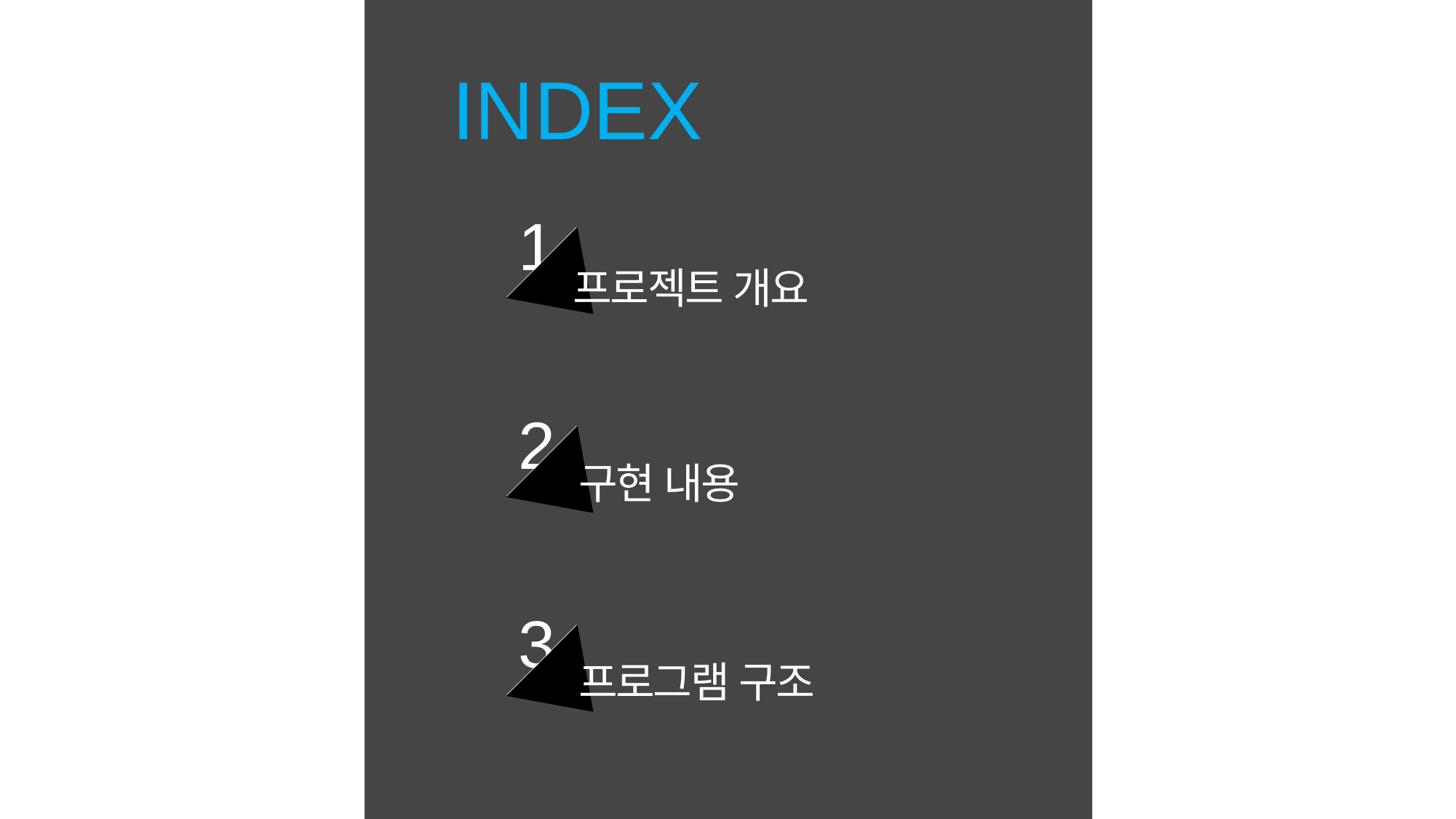

INDEX
1

프로젝트 개요
2

구현 내용
3

프로그램 구조